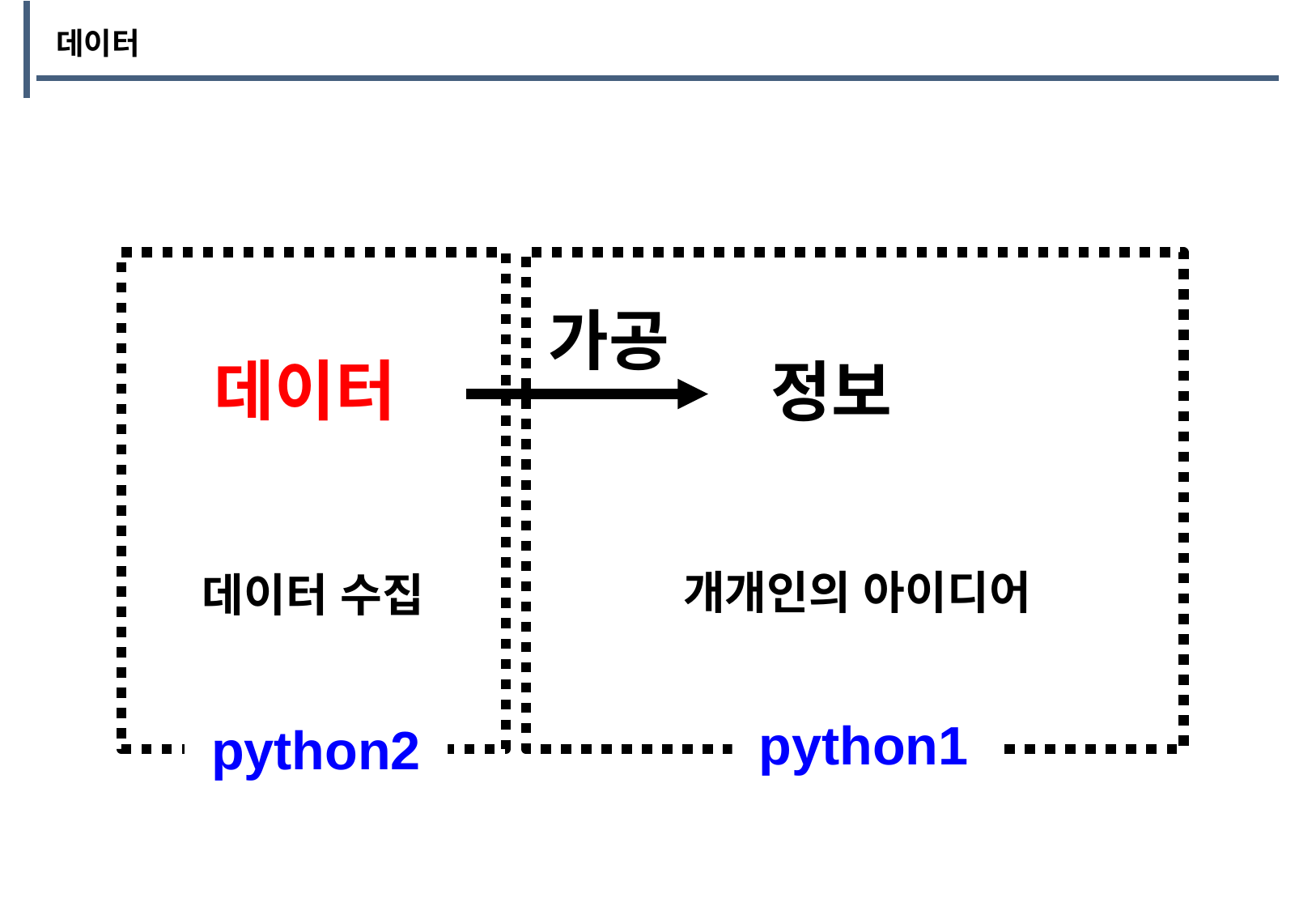

데이터

가공
데이터
정보
개개인의 아이디어
데이터 수집
python1
python2